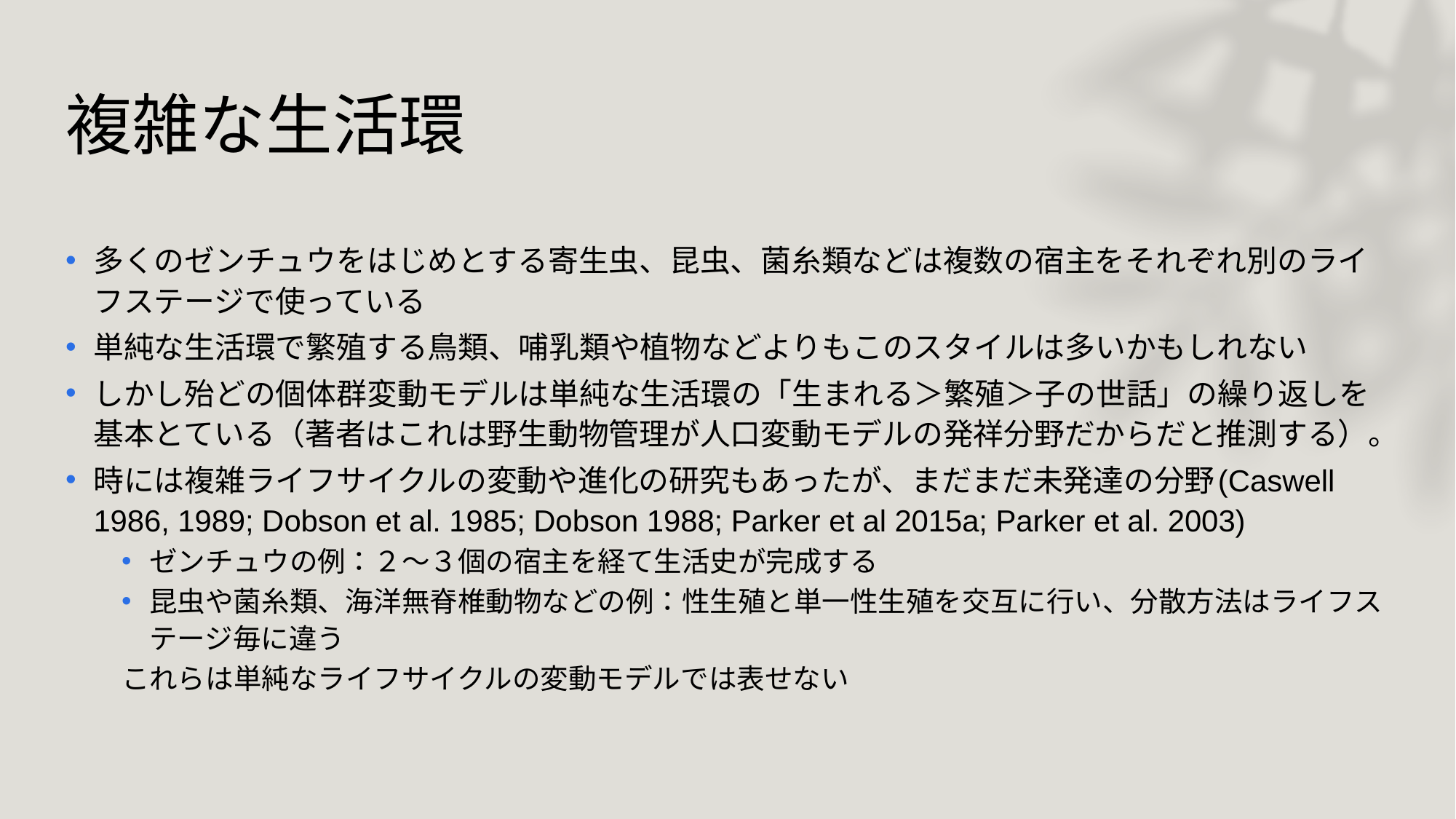

# 複雑な生活環
多くのゼンチュウをはじめとする寄生虫、昆虫、菌糸類などは複数の宿主をそれぞれ別のライフステージで使っている
単純な生活環で繁殖する鳥類、哺乳類や植物などよりもこのスタイルは多いかもしれない
しかし殆どの個体群変動モデルは単純な生活環の「生まれる＞繁殖＞子の世話」の繰り返しを基本とている（著者はこれは野生動物管理が人口変動モデルの発祥分野だからだと推測する）。
時には複雑ライフサイクルの変動や進化の研究もあったが、まだまだ未発達の分野(Caswell 1986, 1989; Dobson et al. 1985; Dobson 1988; Parker et al 2015a; Parker et al. 2003)
ゼンチュウの例：２〜３個の宿主を経て生活史が完成する
昆虫や菌糸類、海洋無脊椎動物などの例：性生殖と単一性生殖を交互に行い、分散方法はライフステージ毎に違う
これらは単純なライフサイクルの変動モデルでは表せない